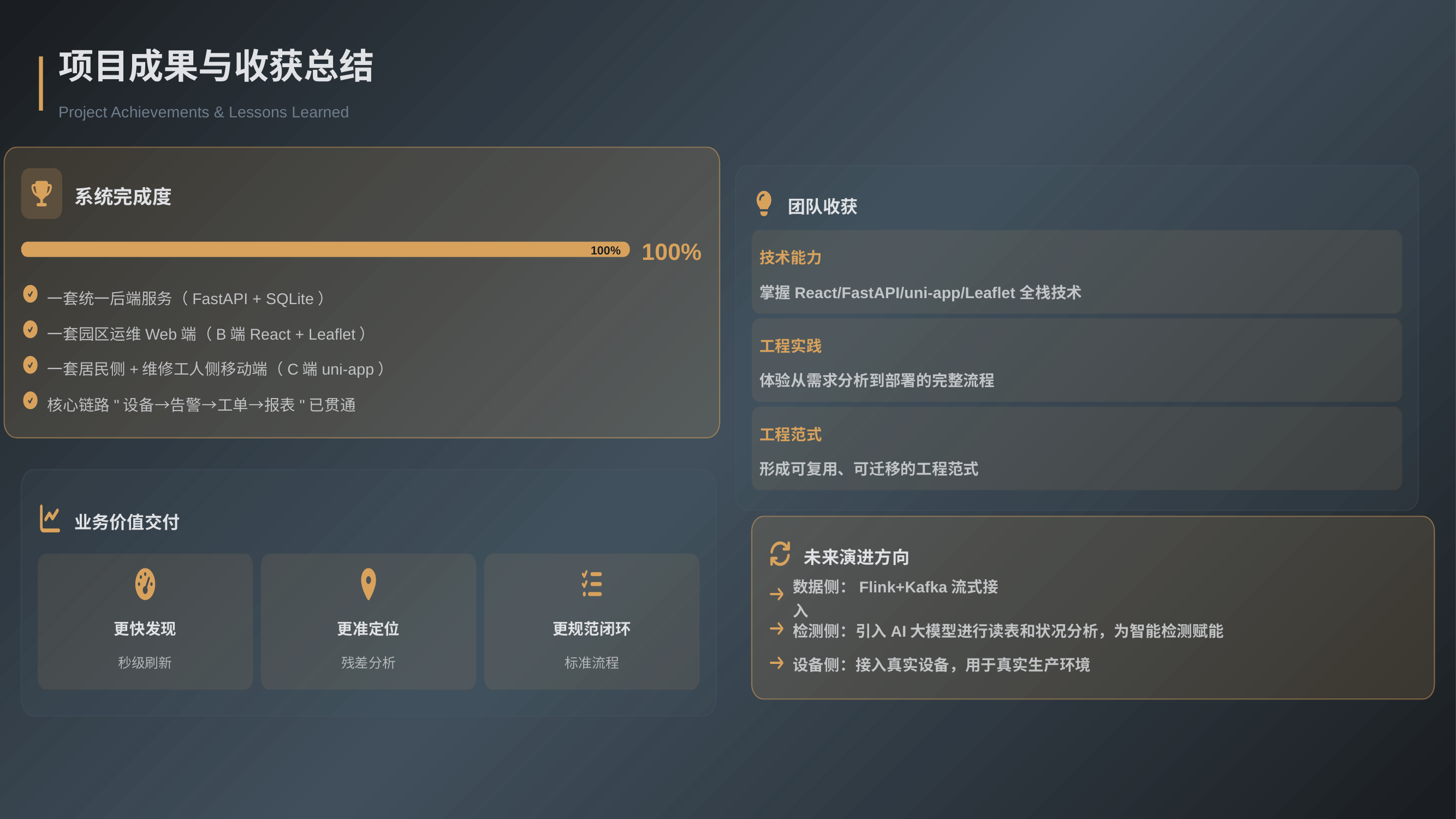

项目成果与收获总结

Project Achievements & Lessons Learned

系统完成度

100%
100%

一套统一后端服务（FastAPI + SQLite）

一套园区运维Web端（B端React + Leaflet）

一套居民侧+维修工人侧移动端（C端uni-app）

核心链路"设备→告警→工单→报表"已贯通

团队收获

技术能力
掌握React/FastAPI/uni-app/Leaflet全栈技术

工程实践
体验从需求分析到部署的完整流程

工程范式
形成可复用、可迁移的工程范式

未来演进方向

数据侧：Flink+Kafka流式接入

检测侧：引入AI大模型进行读表和状况分析，为智能检测赋能

设备侧：接入真实设备，用于真实生产环境

业务价值交付

更快发现
更准定位
更规范闭环
秒级刷新
残差分析
标准流程